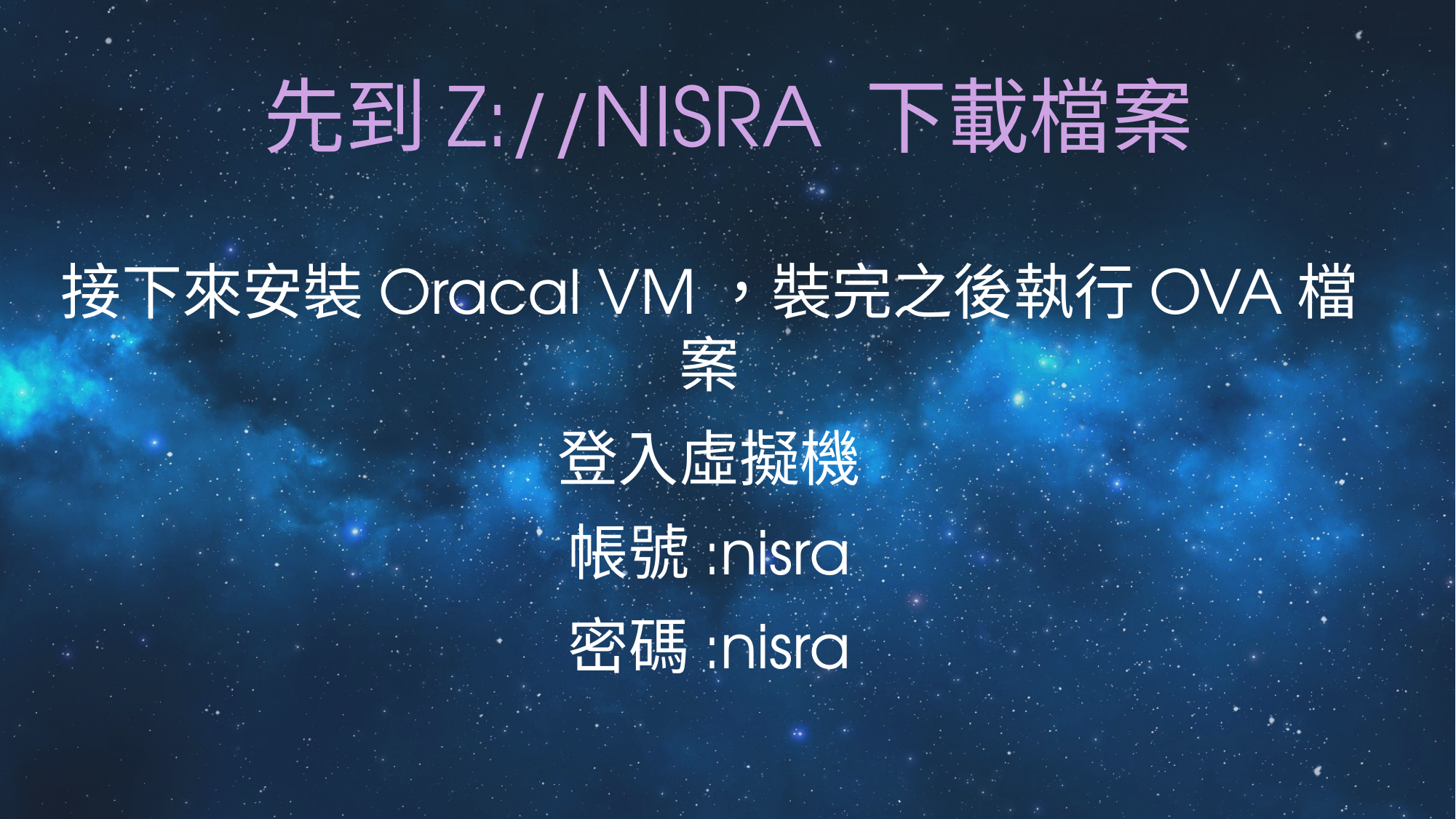

# 先到Z://nisra 下載檔案

接下來安裝Oracal VM，裝完之後執行ova檔案
登入虛擬機
帳號:nisra
密碼:nisra